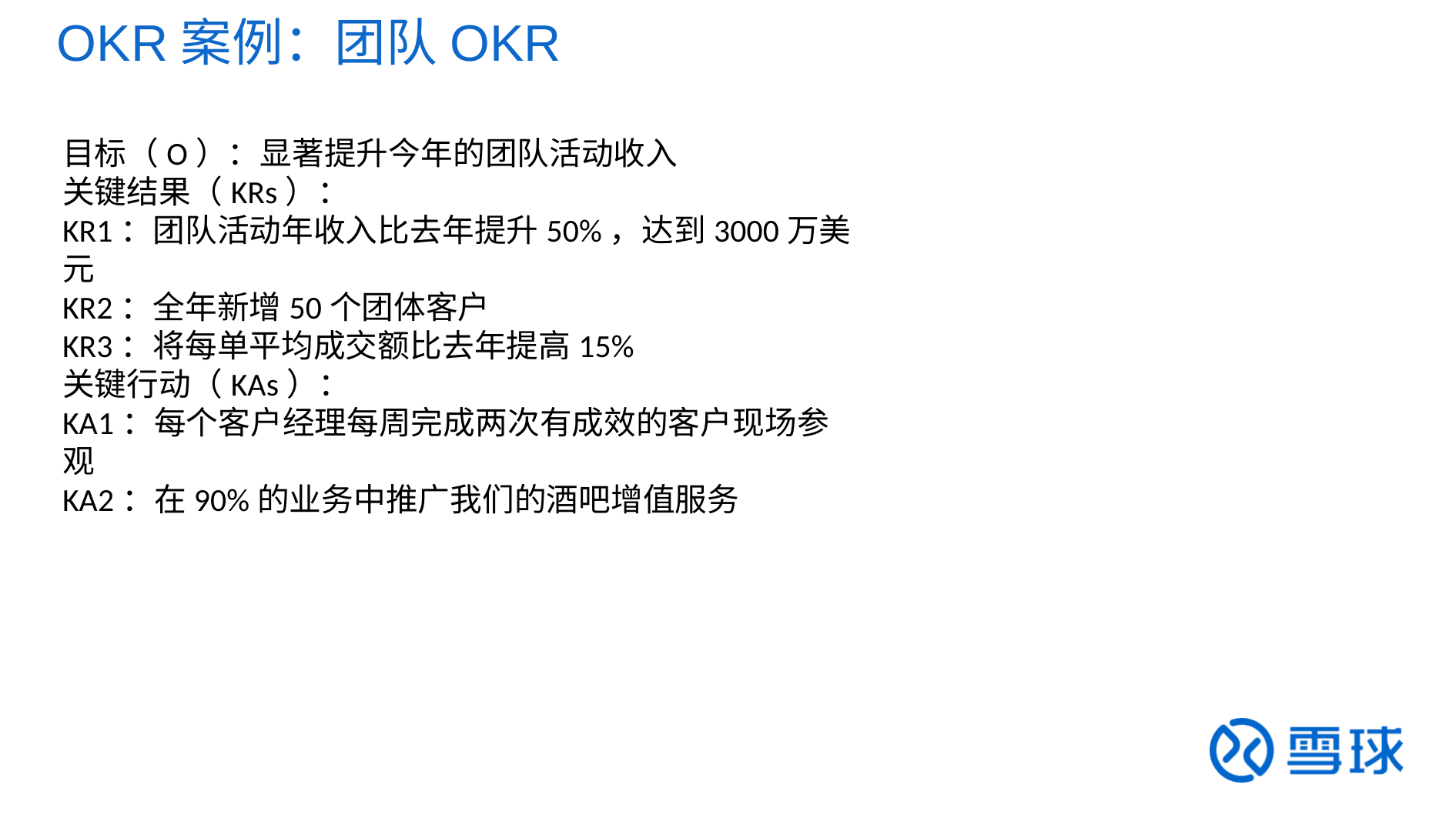

OKR案例：团队OKR
目标（O）：显著提升今年的团队活动收入
关键结果（KRs）：
KR1：团队活动年收入比去年提升50%，达到3000万美元
KR2：全年新增50个团体客户
KR3：将每单平均成交额比去年提高15%
关键行动（KAs）：
KA1：每个客户经理每周完成两次有成效的客户现场参观
KA2：在90%的业务中推广我们的酒吧增值服务